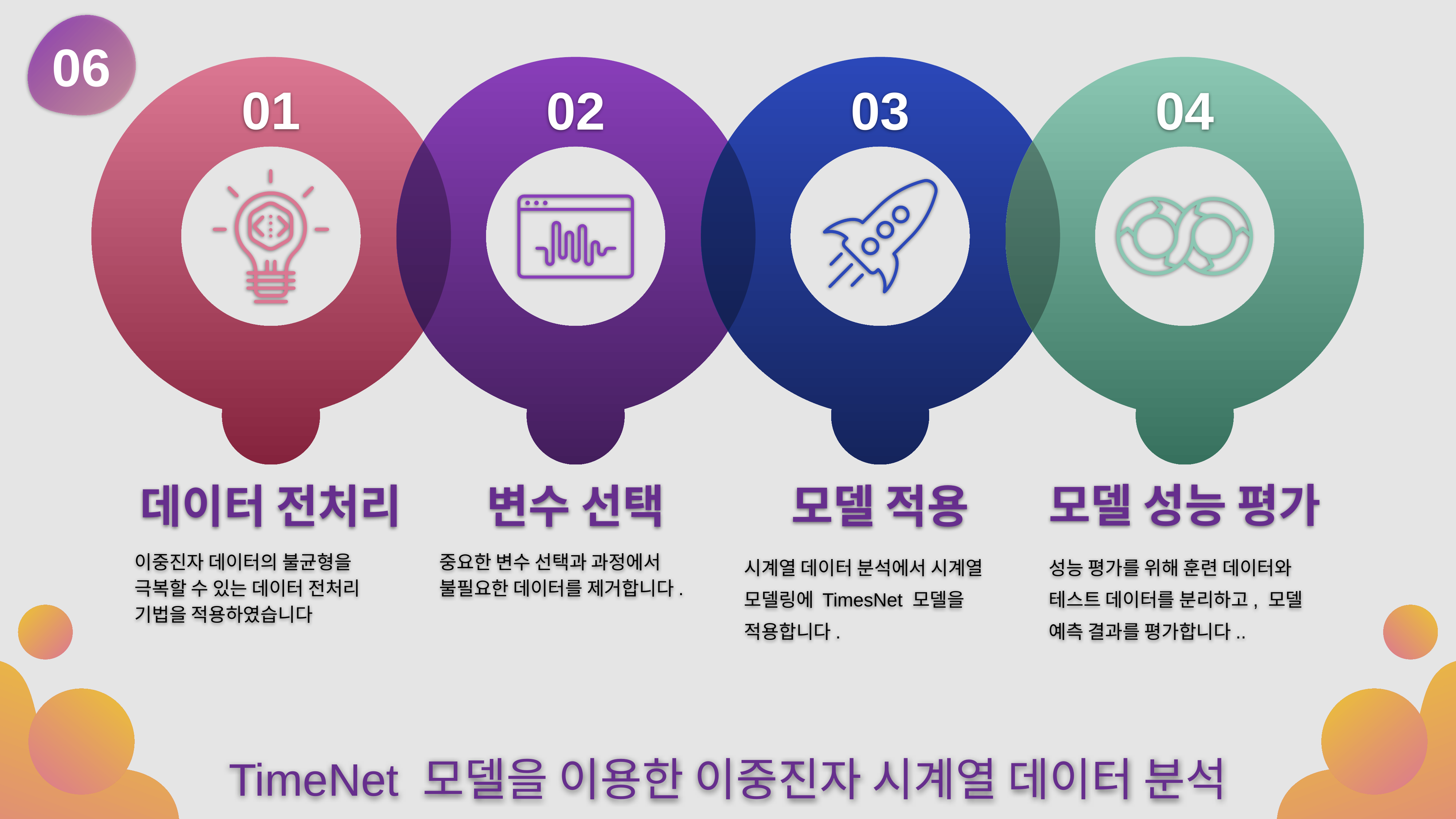

06

01
02
03
04

모델 성능 평가
변수 선택
모델 적용
데이터 전처리
이중진자 데이터의 불균형을 극복할 수 있는 데이터 전처리 기법을 적용하였습니다
중요한 변수 선택과 과정에서 불필요한 데이터를 제거합니다.

시계열 데이터 분석에서 시계열 모델링에 TimesNet 모델을 적용합니다.

성능 평가를 위해 훈련 데이터와 테스트 데이터를 분리하고, 모델 예측 결과를 평가합니다..

TimeNet 모델을 이용한 이중진자 시계열 데이터 분석